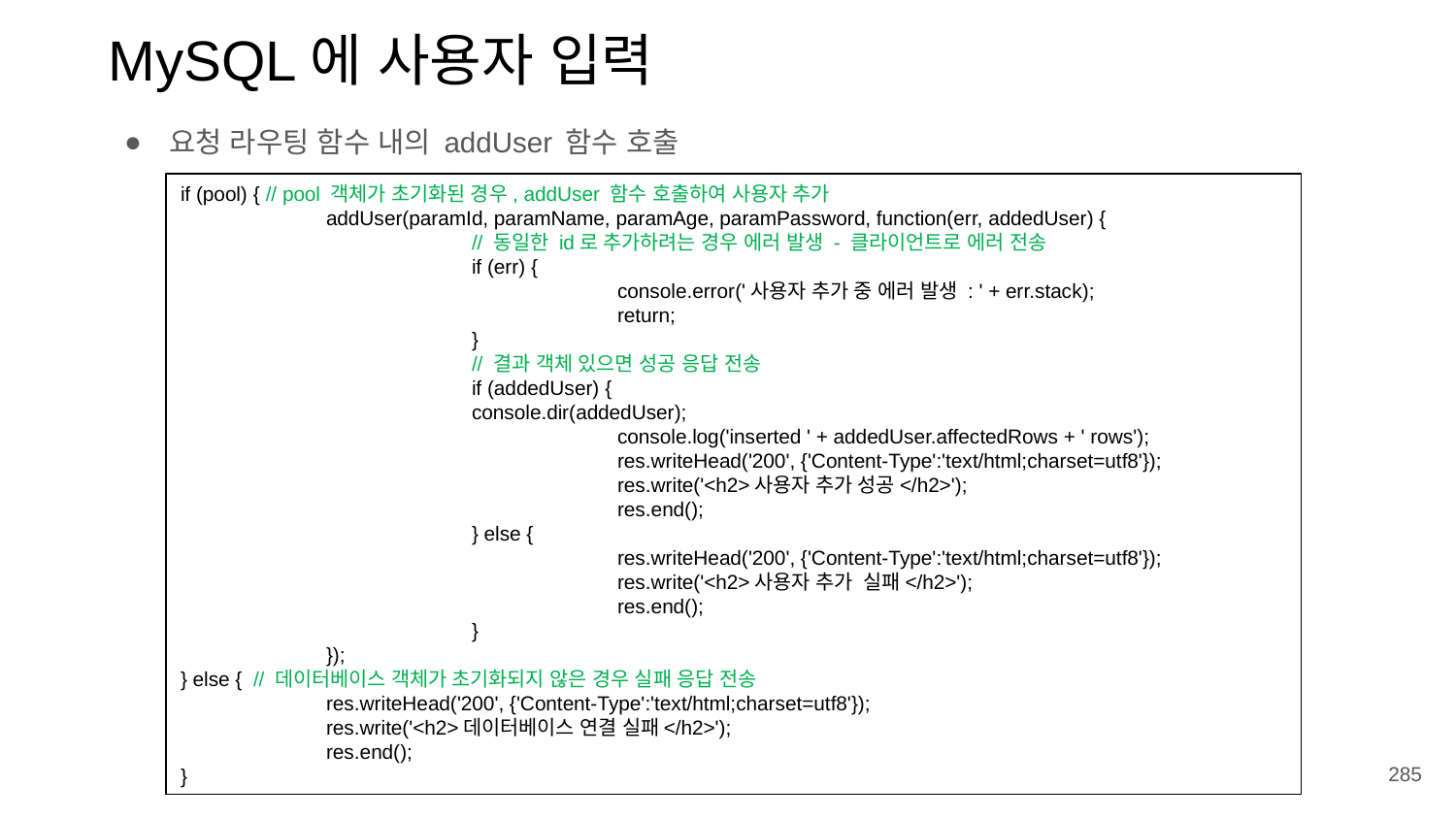

MySQL에 사용자 입력
요청 라우팅 함수 내의 addUser 함수 호출
if (pool) { // pool 객체가 초기화된 경우, addUser 함수 호출하여 사용자 추가
	addUser(paramId, paramName, paramAge, paramPassword, function(err, addedUser) {
		// 동일한 id로 추가하려는 경우 에러 발생 - 클라이언트로 에러 전송
		if (err) {
			console.error('사용자 추가 중 에러 발생 : ' + err.stack);
			return;
		}
		// 결과 객체 있으면 성공 응답 전송
		if (addedUser) {
		console.dir(addedUser);
			console.log('inserted ' + addedUser.affectedRows + ' rows');
			res.writeHead('200', {'Content-Type':'text/html;charset=utf8'});
			res.write('<h2>사용자 추가 성공</h2>');
			res.end();
		} else {
			res.writeHead('200', {'Content-Type':'text/html;charset=utf8'});
			res.write('<h2>사용자 추가  실패</h2>');
			res.end();
		}
	});
} else {  // 데이터베이스 객체가 초기화되지 않은 경우 실패 응답 전송
	res.writeHead('200', {'Content-Type':'text/html;charset=utf8'});
	res.write('<h2>데이터베이스 연결 실패</h2>');
	res.end();
}
285